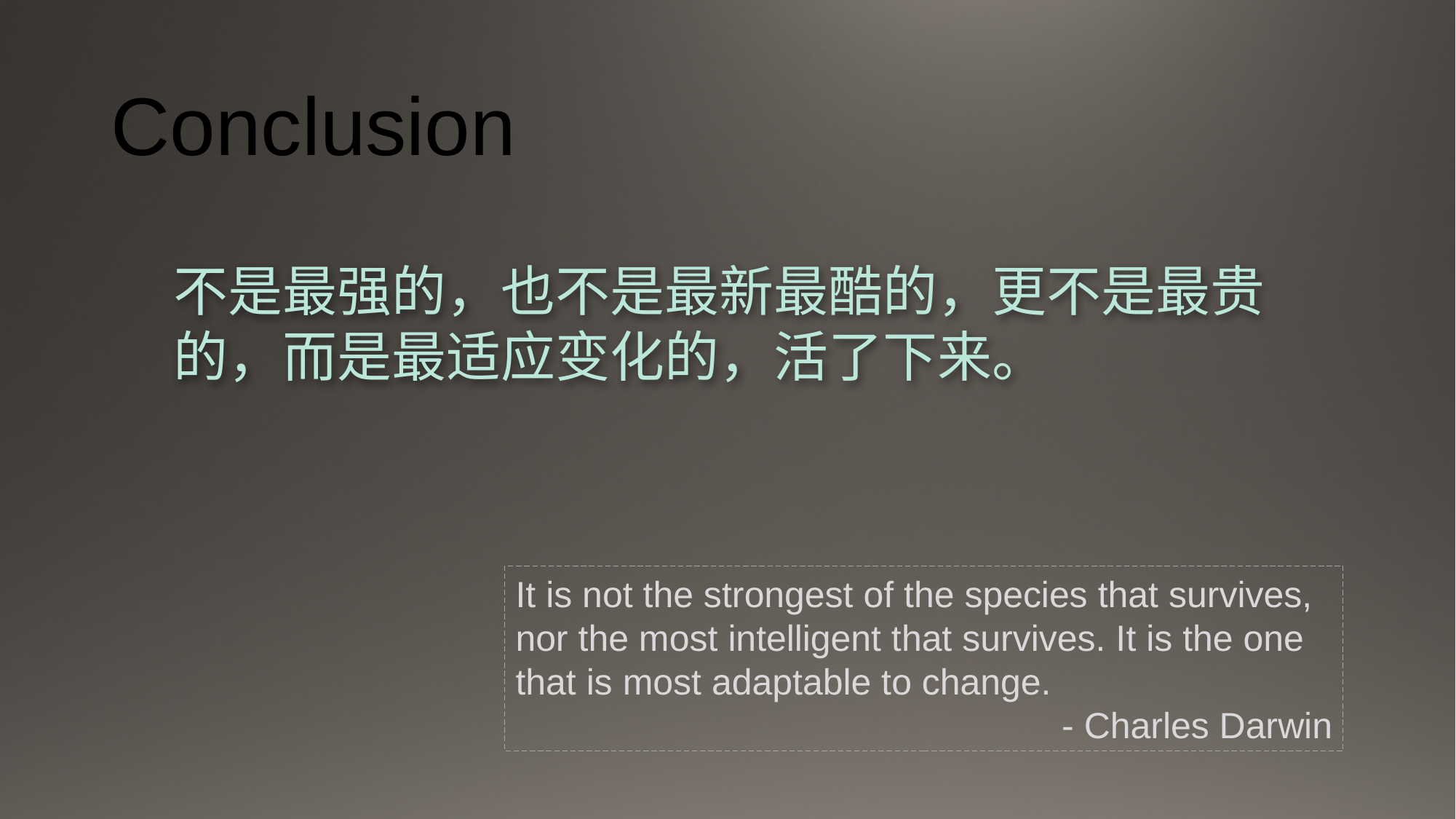

# Conclusion
不是最强的，也不是最新最酷的，更不是最贵的，而是最适应变化的，活了下来。
It is not the strongest of the species that survives, nor the most intelligent that survives. It is the one that is most adaptable to change.
- Charles Darwin